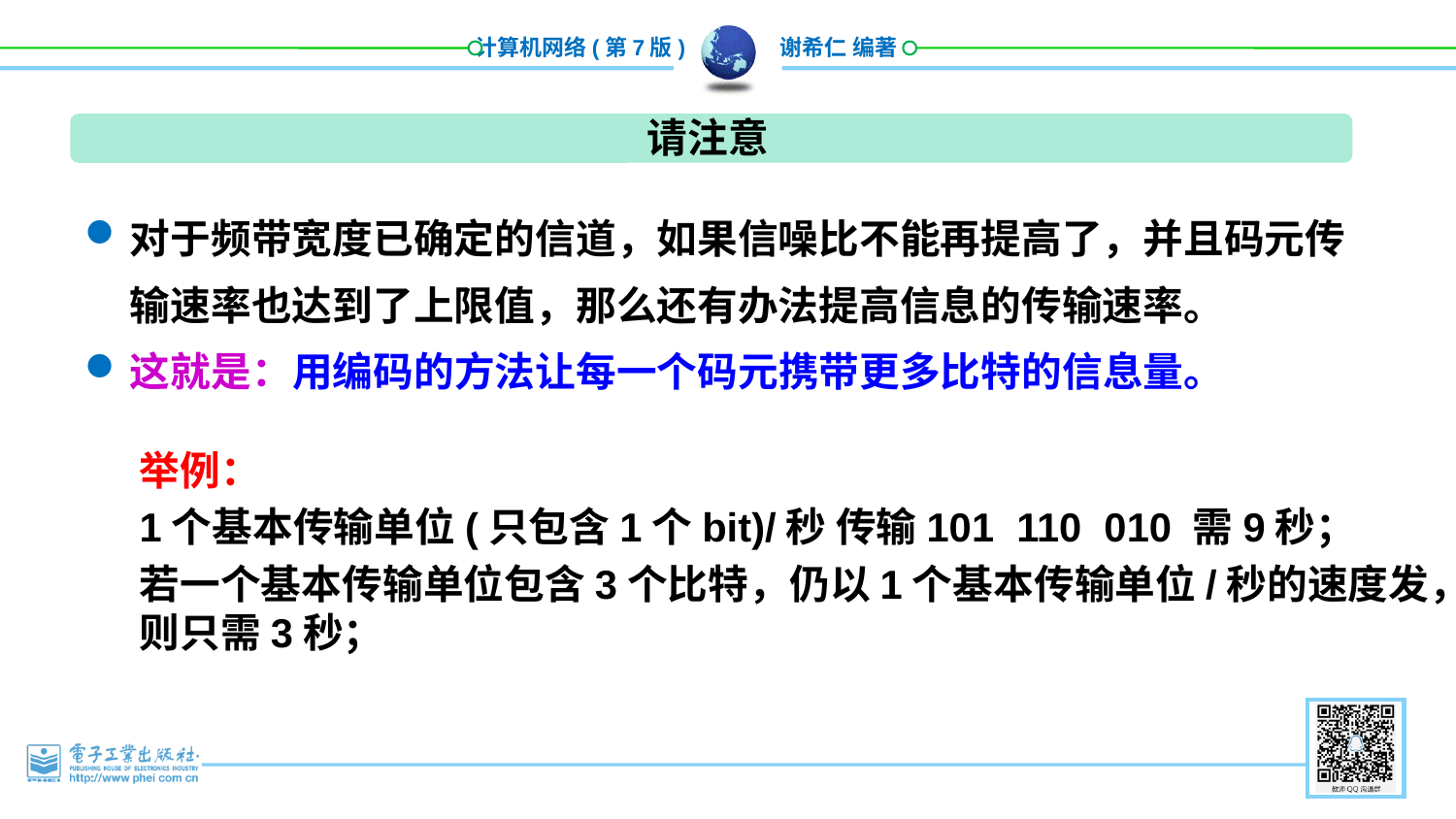

请注意

对于频带宽度已确定的信道，如果信噪比不能再提高了，并且码元传输速率也达到了上限值，那么还有办法提高信息的传输速率。
这就是：用编码的方法让每一个码元携带更多比特的信息量。
举例：
1个基本传输单位(只包含1个bit)/秒 传输101  110  010 需9秒；
若一个基本传输单位包含3个比特，仍以1个基本传输单位/秒的速度发，则只需3秒；